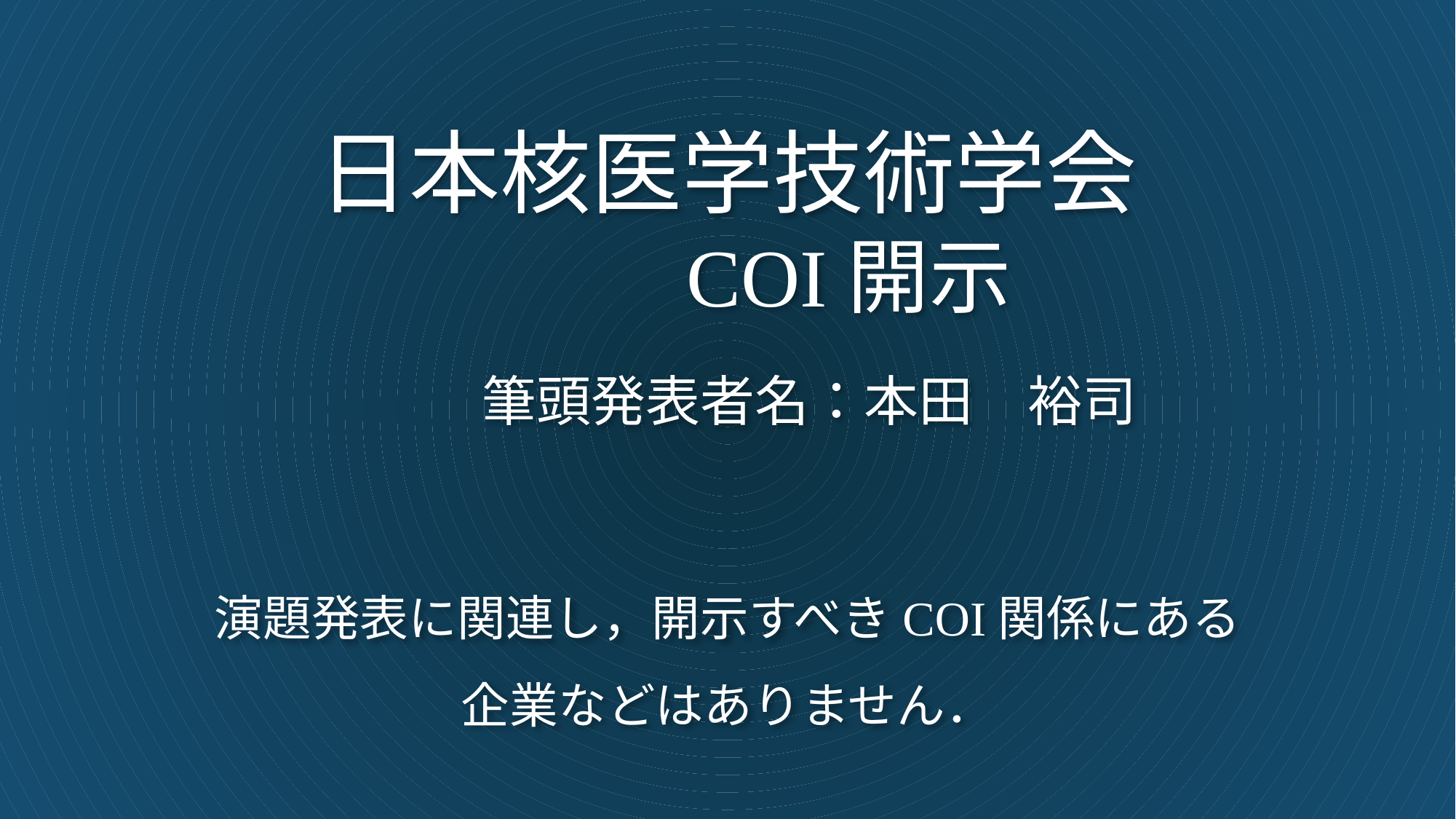

日本核医学技術学会
　　　　　COI開示

　　　筆頭発表者名：本田　裕司
演題発表に関連し，開示すべきCOI関係にある
企業などはありません．